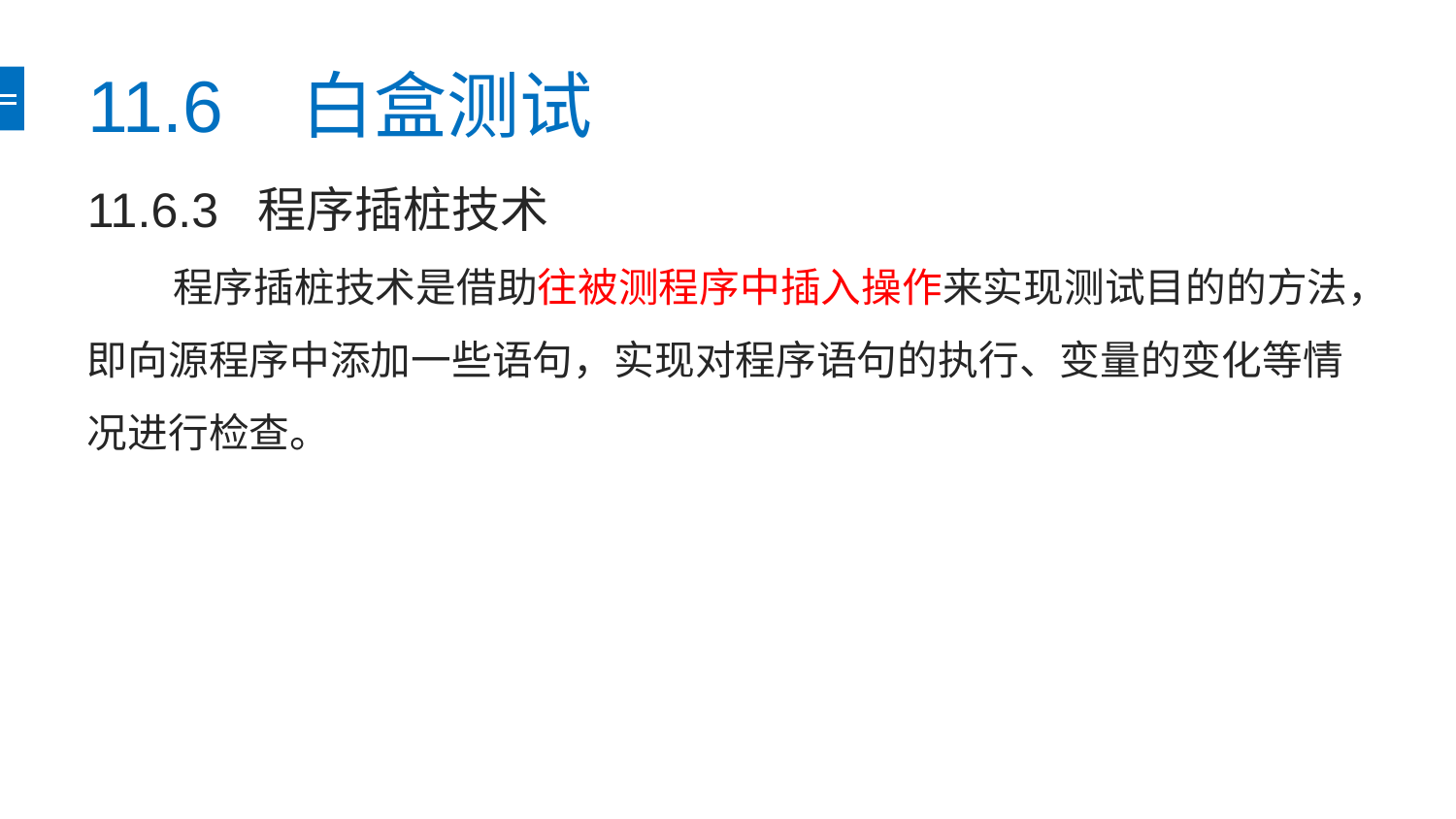

# 11.6   白盒测试
11.6.3  程序插桩技术
程序插桩技术是借助往被测程序中插入操作来实现测试目的的方法，即向源程序中添加一些语句，实现对程序语句的执行、变量的变化等情况进行检查。